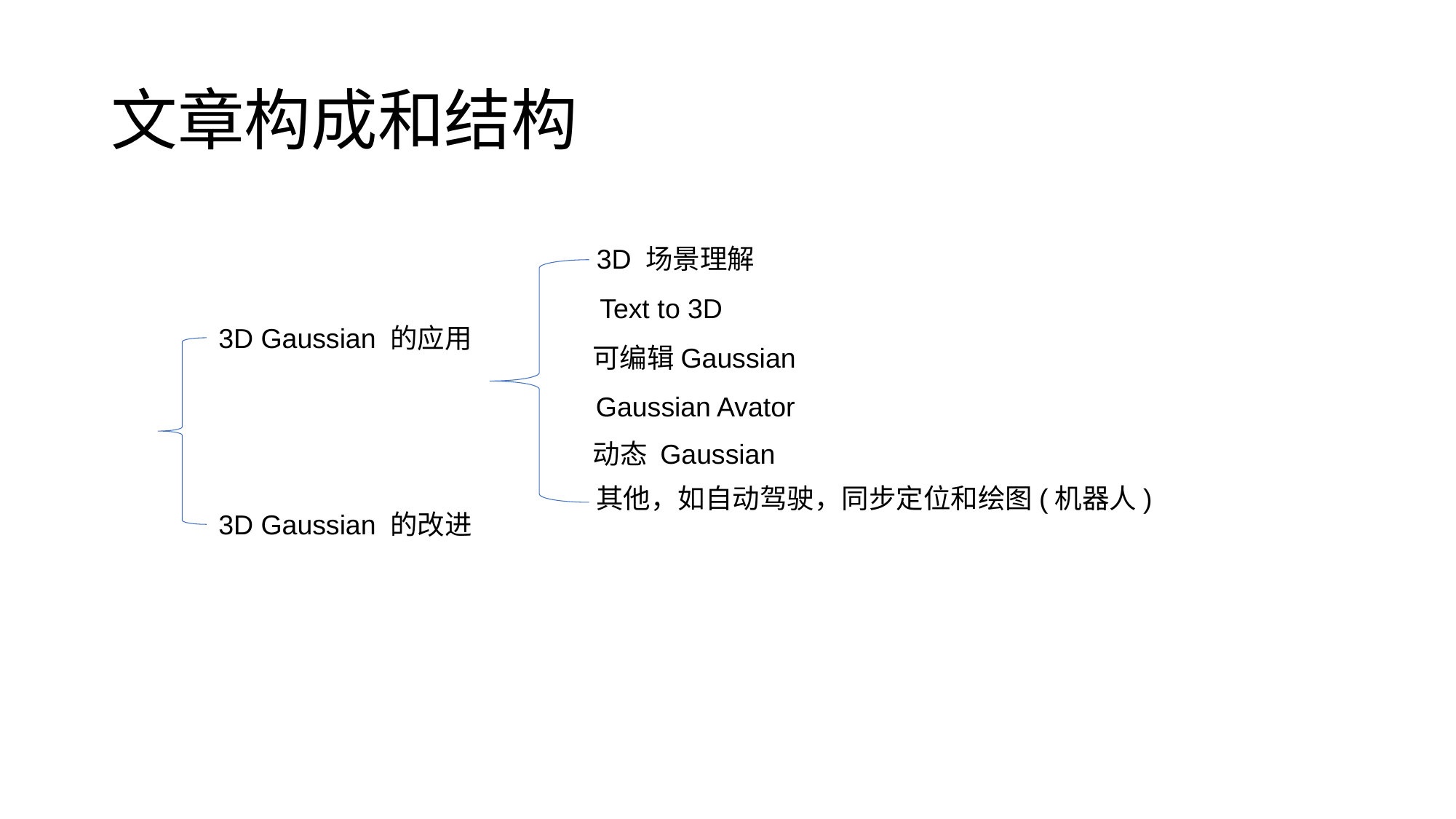

# 文章构成和结构
3D 场景理解

Text to 3D
3D Gaussian 的应用
可编辑Gaussian

Gaussian Avator
动态 Gaussian
其他，如自动驾驶，同步定位和绘图(机器人)
3D Gaussian 的改进